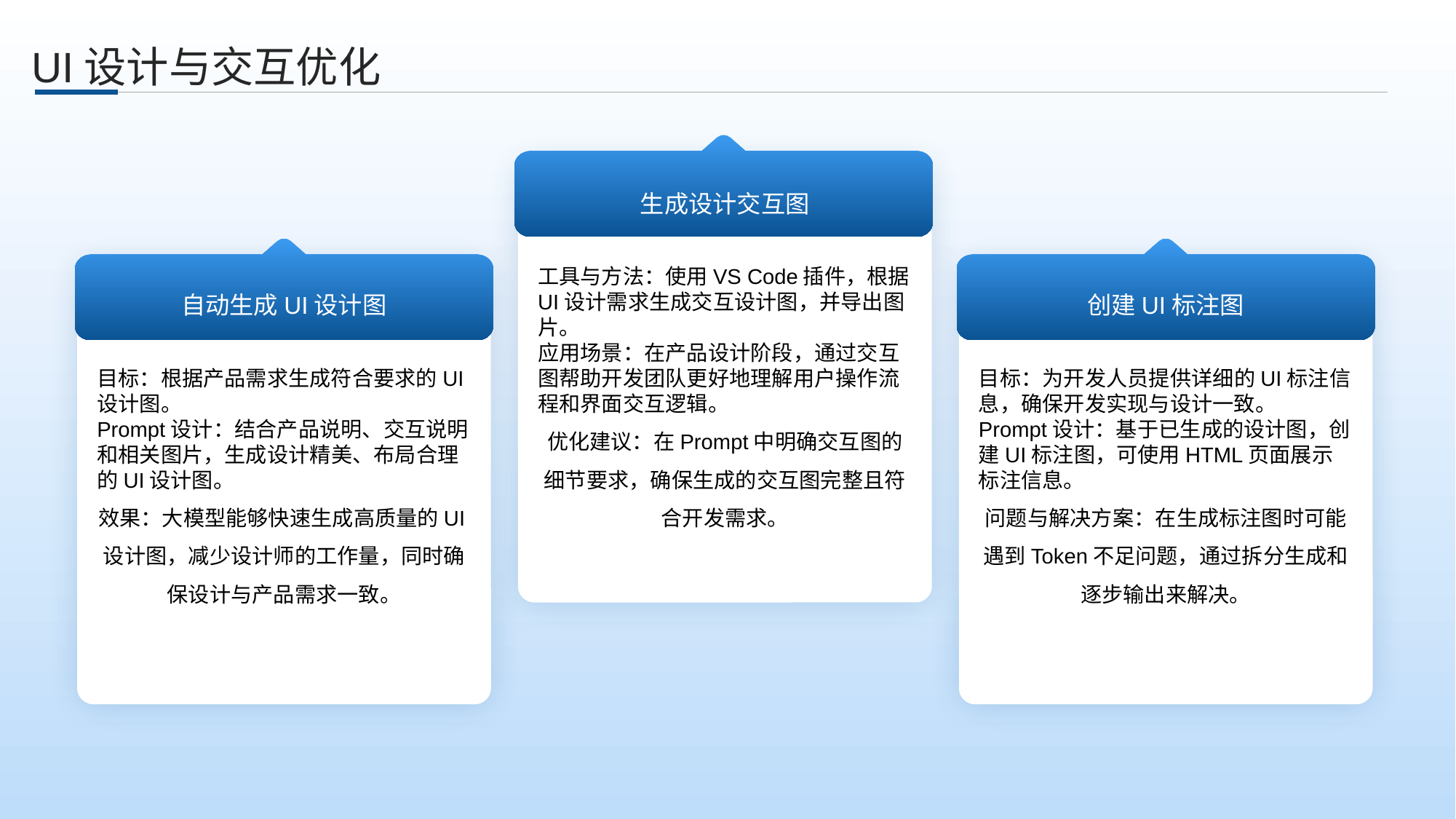

、
UI设计与交互优化

生成设计交互图

工具与方法：使用VS Code插件，根据UI设计需求生成交互设计图，并导出图片。
应用场景：在产品设计阶段，通过交互图帮助开发团队更好地理解用户操作流程和界面交互逻辑。
优化建议：在Prompt中明确交互图的细节要求，确保生成的交互图完整且符合开发需求。

自动生成UI设计图
创建UI标注图
目标：根据产品需求生成符合要求的UI设计图。
Prompt设计：结合产品说明、交互说明和相关图片，生成设计精美、布局合理的UI设计图。
效果：大模型能够快速生成高质量的UI设计图，减少设计师的工作量，同时确保设计与产品需求一致。
目标：为开发人员提供详细的UI标注信息，确保开发实现与设计一致。
Prompt设计：基于已生成的设计图，创建UI标注图，可使用HTML页面展示标注信息。
问题与解决方案：在生成标注图时可能遇到Token不足问题，通过拆分生成和逐步输出来解决。